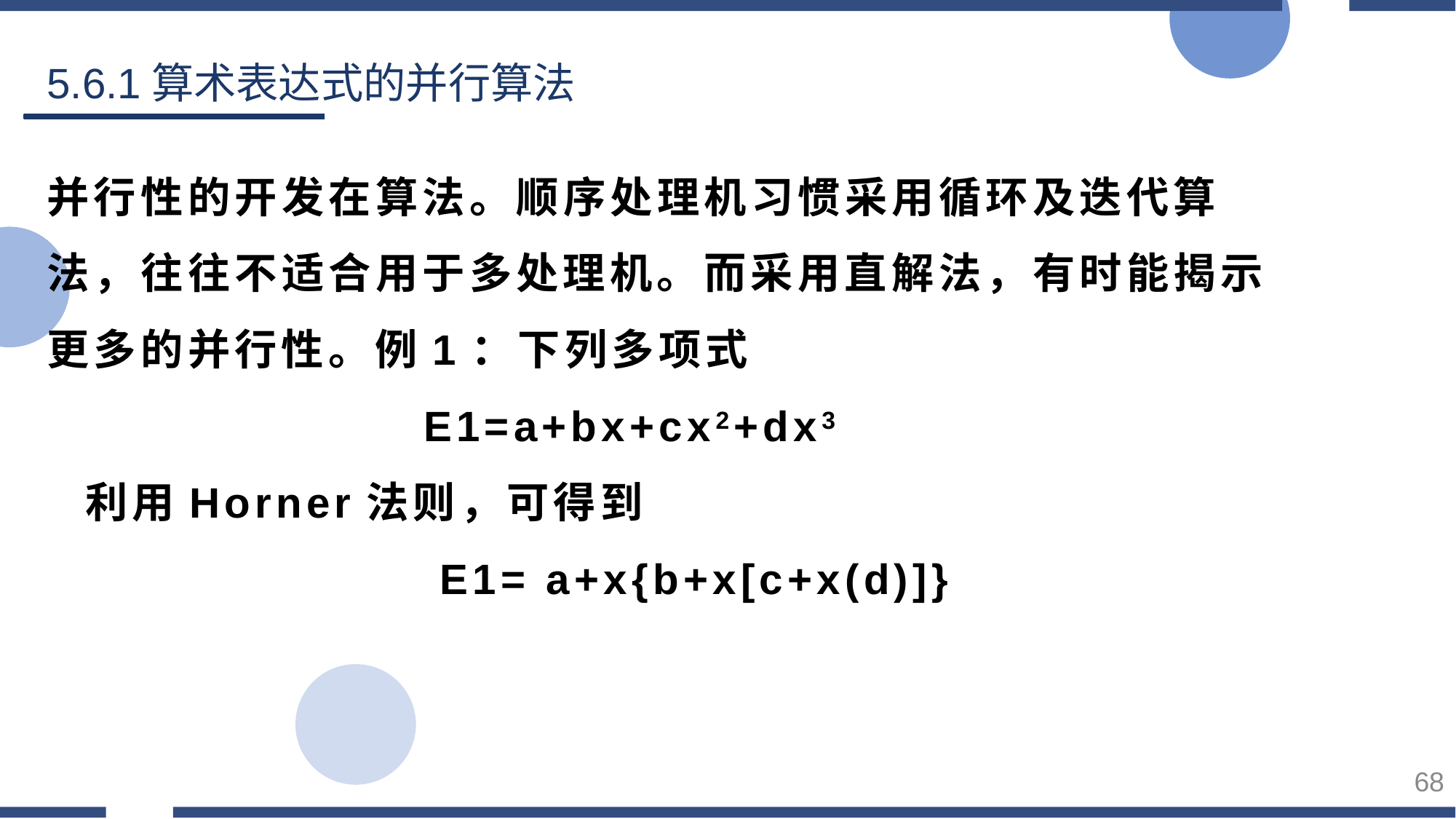

5.6.1算术表达式的并行算法
并行性的开发在算法。顺序处理机习惯采用循环及迭代算法，往往不适合用于多处理机。而采用直解法，有时能揭示更多的并行性。例1：下列多项式
                       E1=a+bx+cx2+dx3
  利用Horner法则，可得到
                        E1= a+x{b+x[c+x(d)]}

68